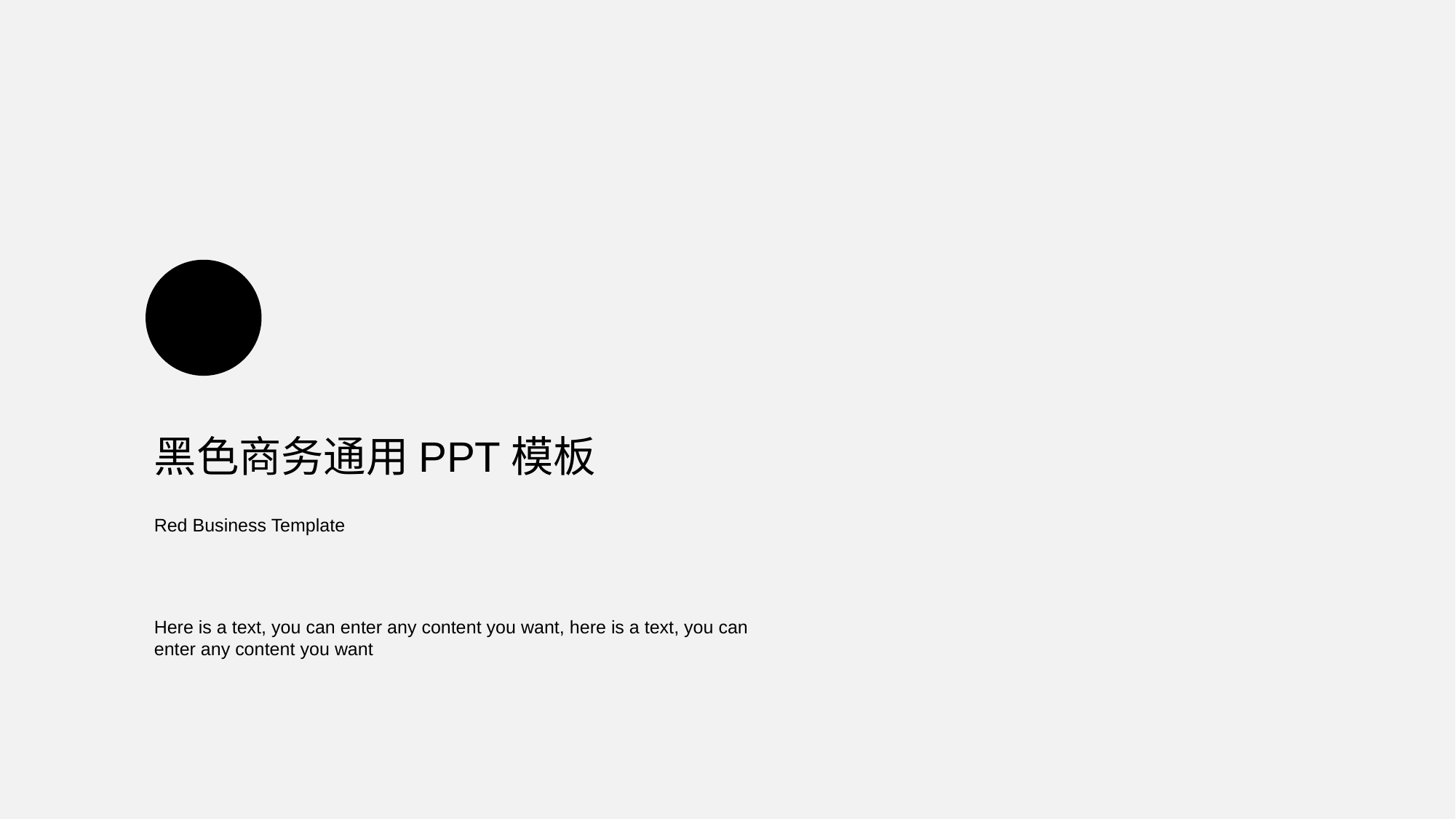

黑色商务通用PPT模板
Red Business Template
Here is a text, you can enter any content you want, here is a text, you can enter any content you want